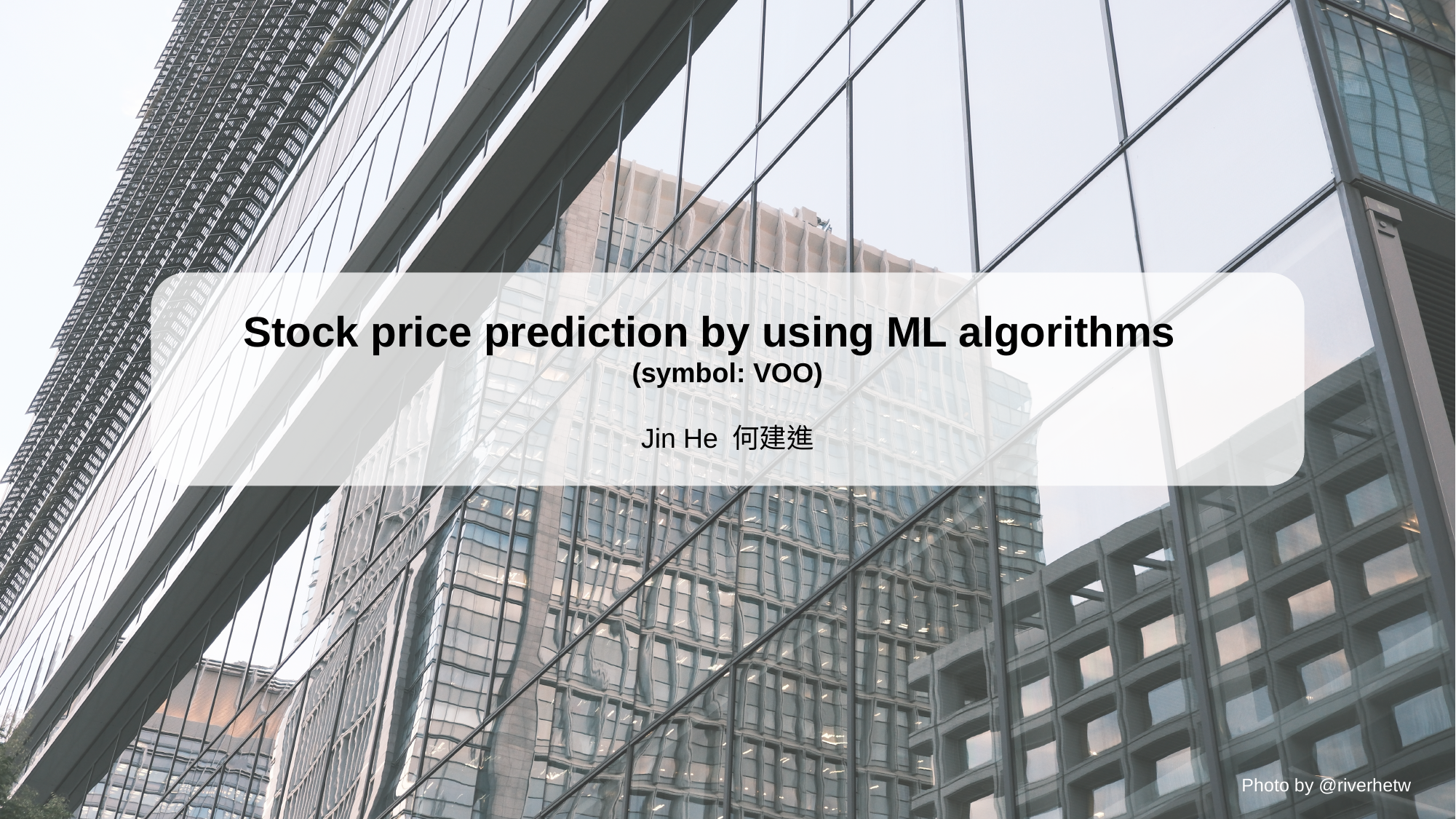

Stock price prediction by using ML algorithms
(symbol: VOO)

Jin He 何建進
Photo by @riverhetw